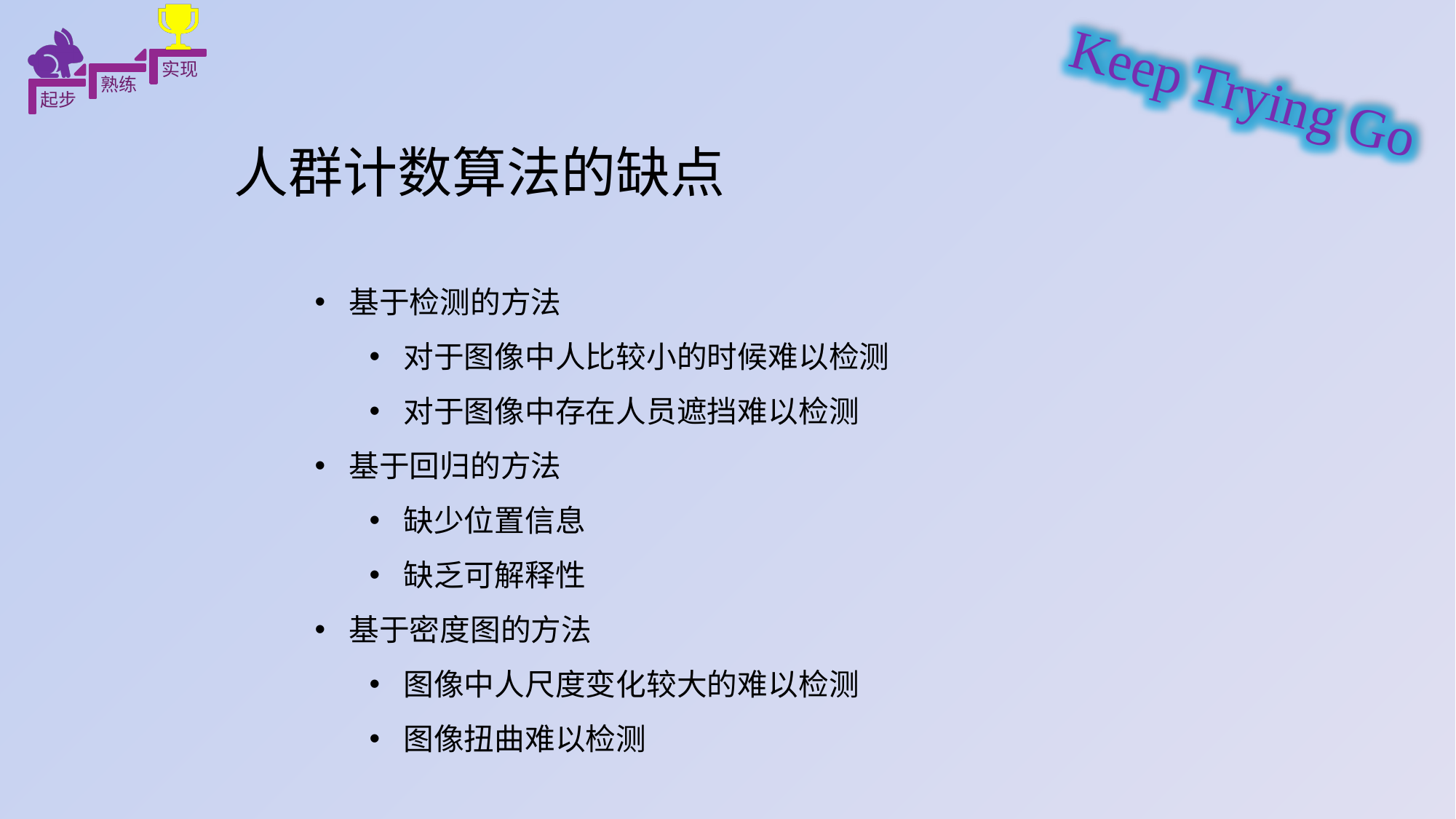

人群计数算法的缺点
基于检测的方法
对于图像中人比较小的时候难以检测
对于图像中存在人员遮挡难以检测
基于回归的方法
缺少位置信息
缺乏可解释性
基于密度图的方法
图像中人尺度变化较大的难以检测
图像扭曲难以检测